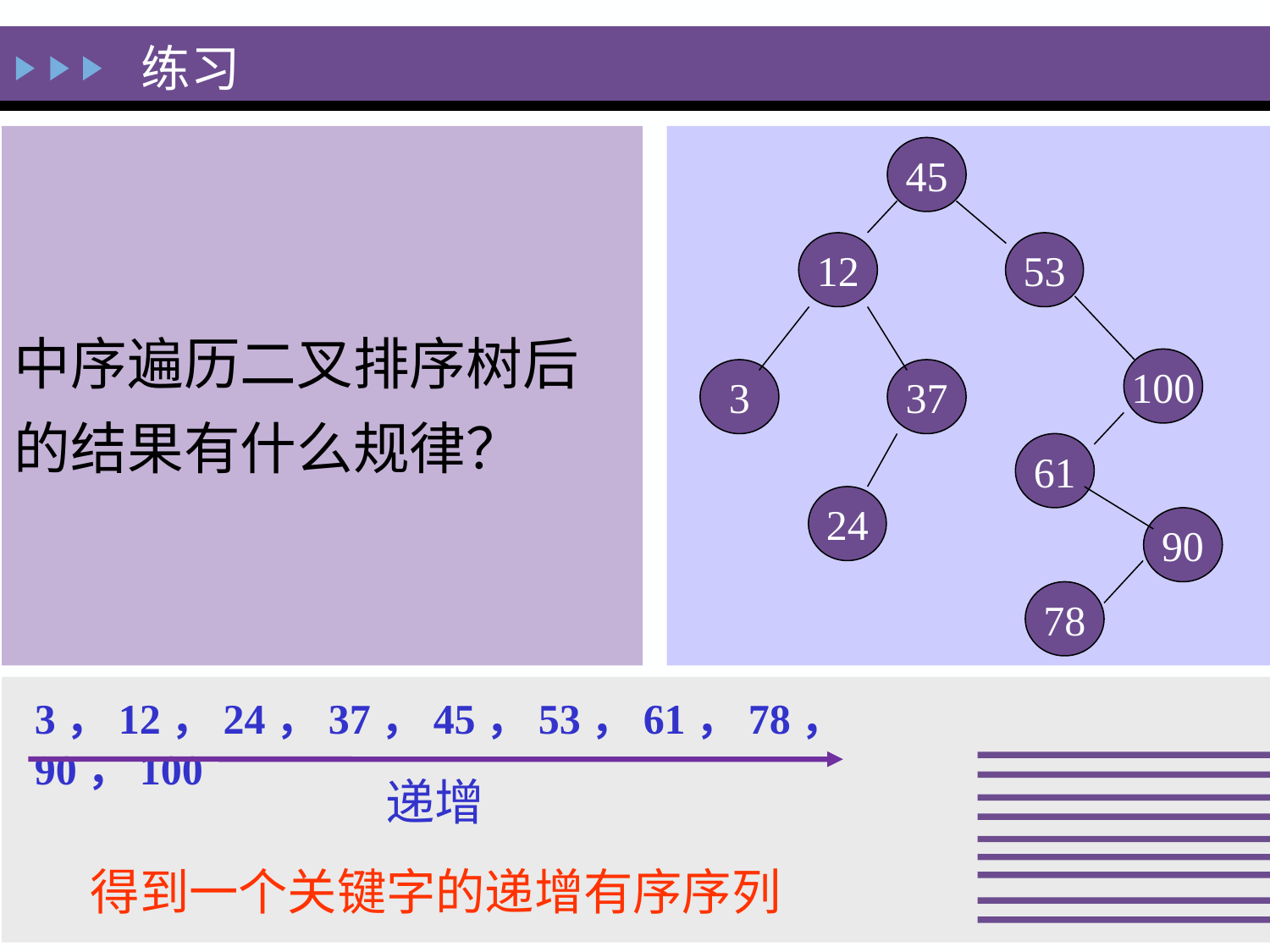

练习
中序遍历二叉排序树后的结果有什么规律？

45

12
53

100
3
37

61
24

90

78

3，12，24，37，45，53，61，78，90，100

递增
得到一个关键字的递增有序序列